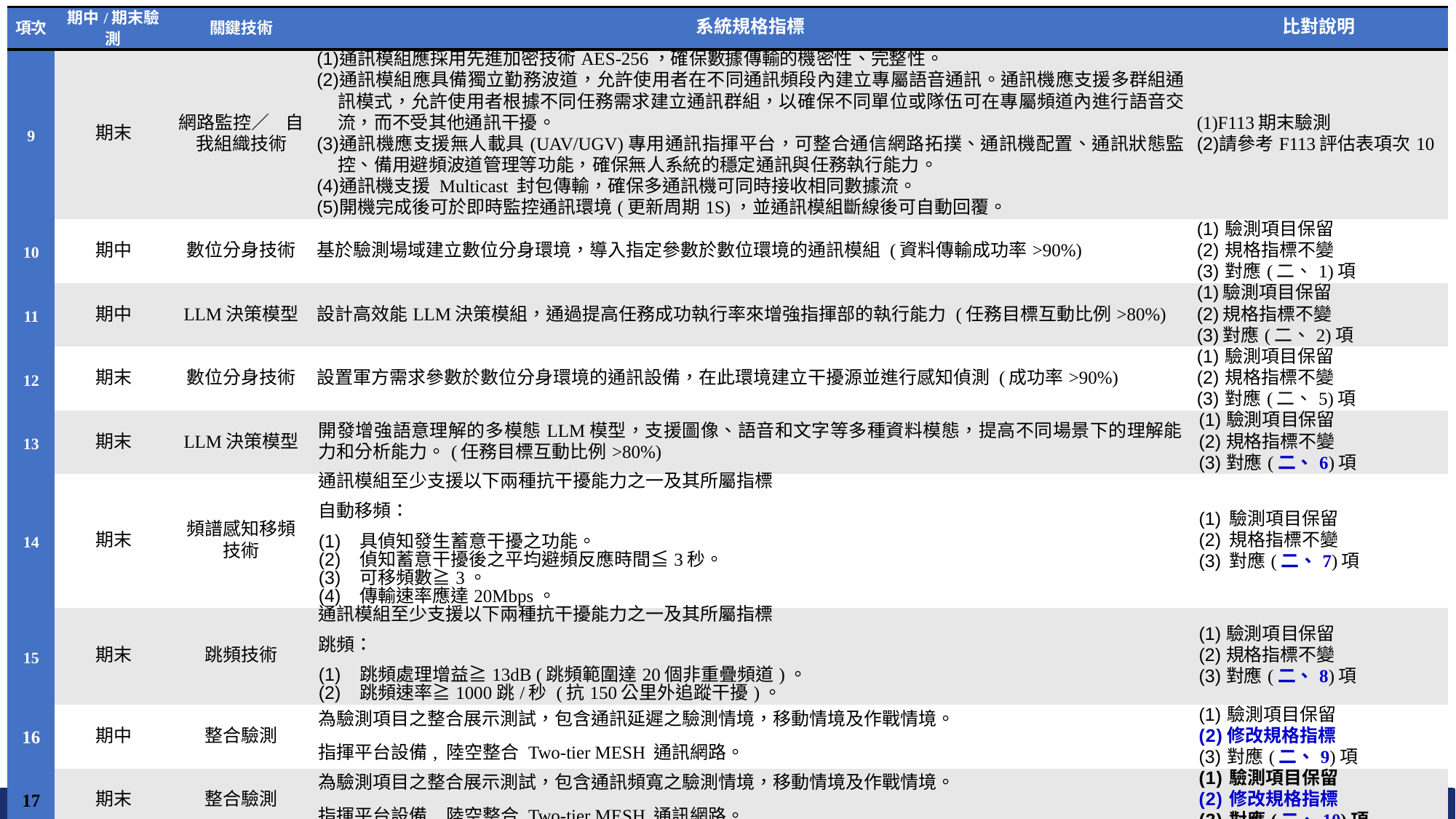

| 項次 | 期中/期末驗測 | 關鍵技術 | 系統規格指標 | 比對說明 |
| --- | --- | --- | --- | --- |
| 9 | 期末 | 網路監控／ 自我組織技術 | 通訊模組應採用先進加密技術AES-256，確保數據傳輸的機密性、完整性。 通訊模組應具備獨立勤務波道，允許使用者在不同通訊頻段內建立專屬語音通訊。通訊機應支援多群組通訊模式，允許使用者根據不同任務需求建立通訊群組，以確保不同單位或隊伍可在專屬頻道內進行語音交流，而不受其他通訊干擾。 通訊機應支援無人載具(UAV/UGV)專用通訊指揮平台，可整合通信網路拓撲、通訊機配置、通訊狀態監控、備用避頻波道管理等功能，確保無人系統的穩定通訊與任務執行能力。 通訊機支援 Multicast 封包傳輸，確保多通訊機可同時接收相同數據流。 開機完成後可於即時監控通訊環境(更新周期1S)，並通訊模組斷線後可自動回覆。 | F113期末驗測 請參考F113評估表項次10 |
| 10 | 期中 | 數位分身技術 | 基於驗測場域建立數位分身環境，導入指定參數於數位環境的通訊模組 (資料傳輸成功率>90%) | 驗測項目保留 規格指標不變 對應(二、1)項 |
| 11 | 期中 | LLM決策模型 | 設計高效能LLM決策模組，通過提高任務成功執行率來增強指揮部的執行能力 (任務目標互動比例>80%) | 驗測項目保留 規格指標不變 對應(二、2)項 |
| 12 | 期末 | 數位分身技術 | 設置軍方需求參數於數位分身環境的通訊設備，在此環境建立干擾源並進行感知偵測 (成功率>90%) | 驗測項目保留 規格指標不變 對應(二、5)項 |
| 13 | 期末 | LLM決策模型 | 開發增強語意理解的多模態LLM模型，支援圖像、語音和文字等多種資料模態，提高不同場景下的理解能力和分析能力。(任務目標互動比例>80%) | 驗測項目保留 規格指標不變 對應(二、6)項 |
| 14 | 期末 | 頻譜感知移頻技術 | 通訊模組至少支援以下兩種抗干擾能力之一及其所屬指標 自動移頻： 具偵知發生蓄意干擾之功能。 偵知蓄意干擾後之平均避頻反應時間≦3秒。 可移頻數≧3。 傳輸速率應達20Mbps。 | 驗測項目保留 規格指標不變 對應(二、7)項 |
| 15 | 期末 | 跳頻技術 | 通訊模組至少支援以下兩種抗干擾能力之一及其所屬指標 跳頻： 跳頻處理增益≧13dB (跳頻範圍達20個非重疊頻道)。 跳頻速率≧1000跳/秒 (抗150公里外追蹤干擾)。 | 驗測項目保留 規格指標不變 對應(二、8)項 |
| 16 | 期中 | 整合驗測 | 為驗測項目之整合展示測試，包含通訊延遲之驗測情境，移動情境及作戰情境。 指揮平台設備, 陸空整合 Two-tier MESH 通訊網路。 | 驗測項目保留 修改規格指標 對應(二、9)項 |
| 17 | 期末 | 整合驗測 | 為驗測項目之整合展示測試，包含通訊頻寬之驗測情境，移動情境及作戰情境。 指揮平台設備, 陸空整合 Two-tier MESH 通訊網路。 | 驗測項目保留 修改規格指標 對應(二、10)項 |